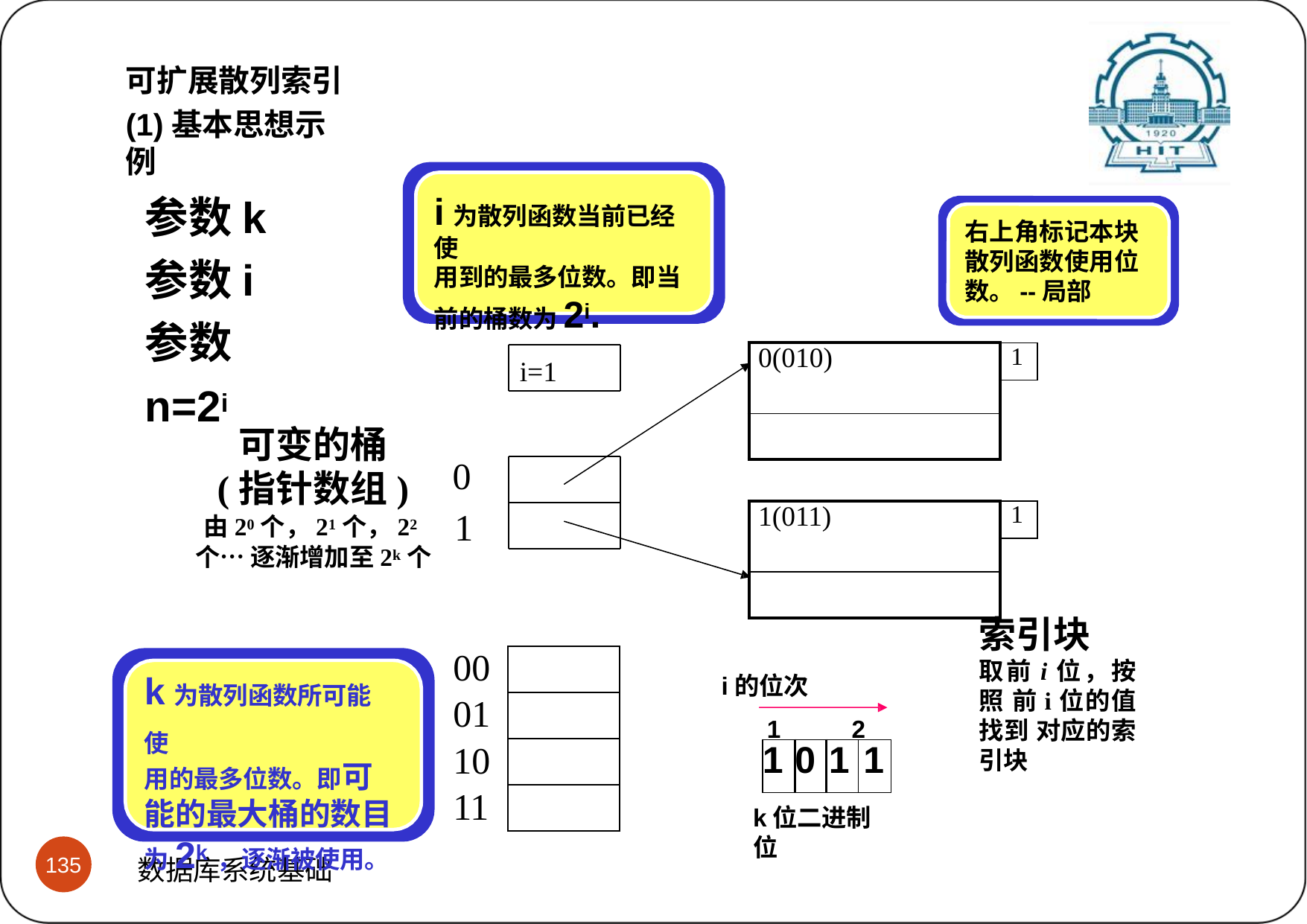

可扩展散列索引
(1)基本思想示例

参数k
参数i
参数n=2i
i为散列函数当前已经使
用到的最多位数。即当 前的桶数为2i.

右上角标记本块 散列函数使用位 数。--局部
| 0(010) | 1 |
| --- | --- |
|  |  |
|  |  |

i=1

可变的桶
(指针数组)
由20个，21个，22个… 逐渐增加至2k个
0
1

| 1(011) | 1 |
| --- | --- |
|  |  |
|  |  |

索引块
取前i位，按照 前i位的值找到 对应的索引块
00
01
10
11
|  |
| --- |
|  |
|  |
|  |

k为散列函数所可能使
用的最多位数。即可 能的最大桶的数目 为2k，逐渐被使用。
i的位次
1	2  3	4

| 1 | 0 | 1 | 1 |
| --- | --- | --- | --- |

k位二进制位